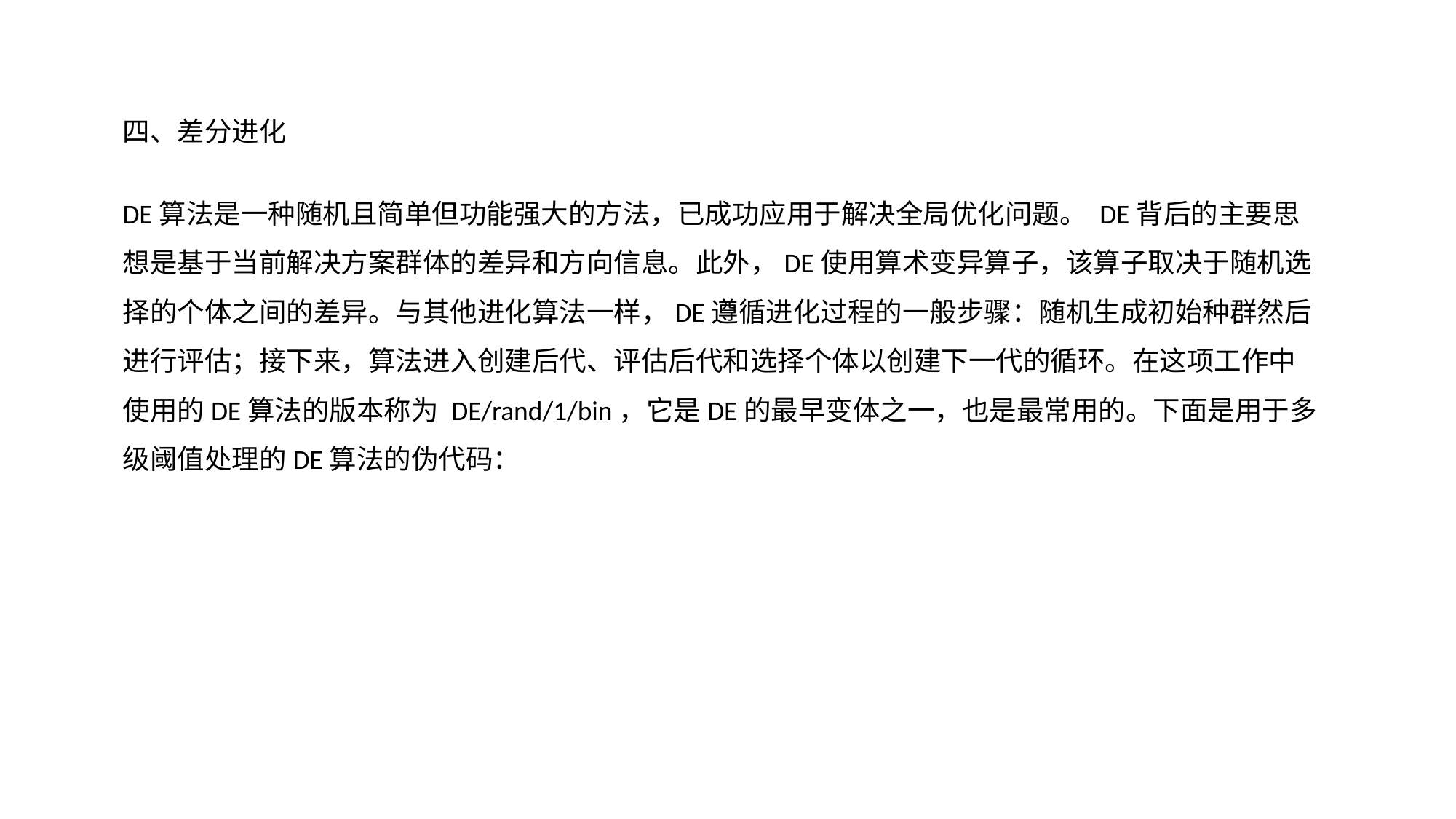

四、差分进化

DE算法是一种随机且简单但功能强大的方法，已成功应用于解决全局优化问题。 DE背后的主要思想是基于当前解决方案群体的差异和方向信息。此外，DE使用算术变异算子，该算子取决于随机选择的个体之间的差异。与其他进化算法一样，DE遵循进化过程的一般步骤：随机生成初始种群然后进行评估；接下来，算法进入创建后代、评估后代和选择个体以创建下一代的循环。在这项工作中使用的DE算法的版本称为 DE/rand/1/bin，它是DE的最早变体之一，也是最常用的。下面是用于多级阈值处理的DE算法的伪代码：